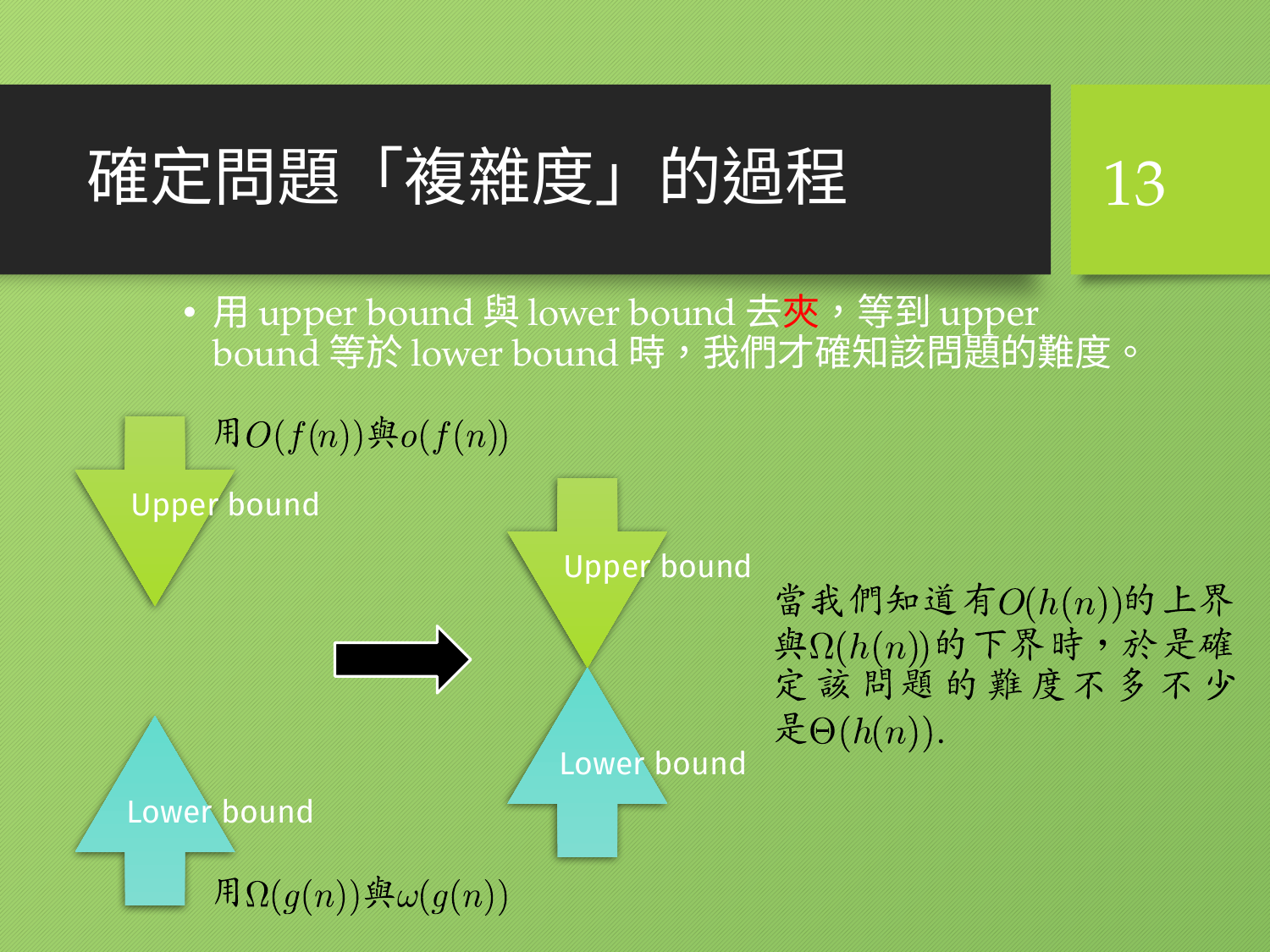

# 確定問題「複雜度」的過程
13
用upper bound與lower bound去夾，等到upper bound等於lower bound時，我們才確知該問題的難度。

Upper bound
Upper bound

Lower bound
Lower bound